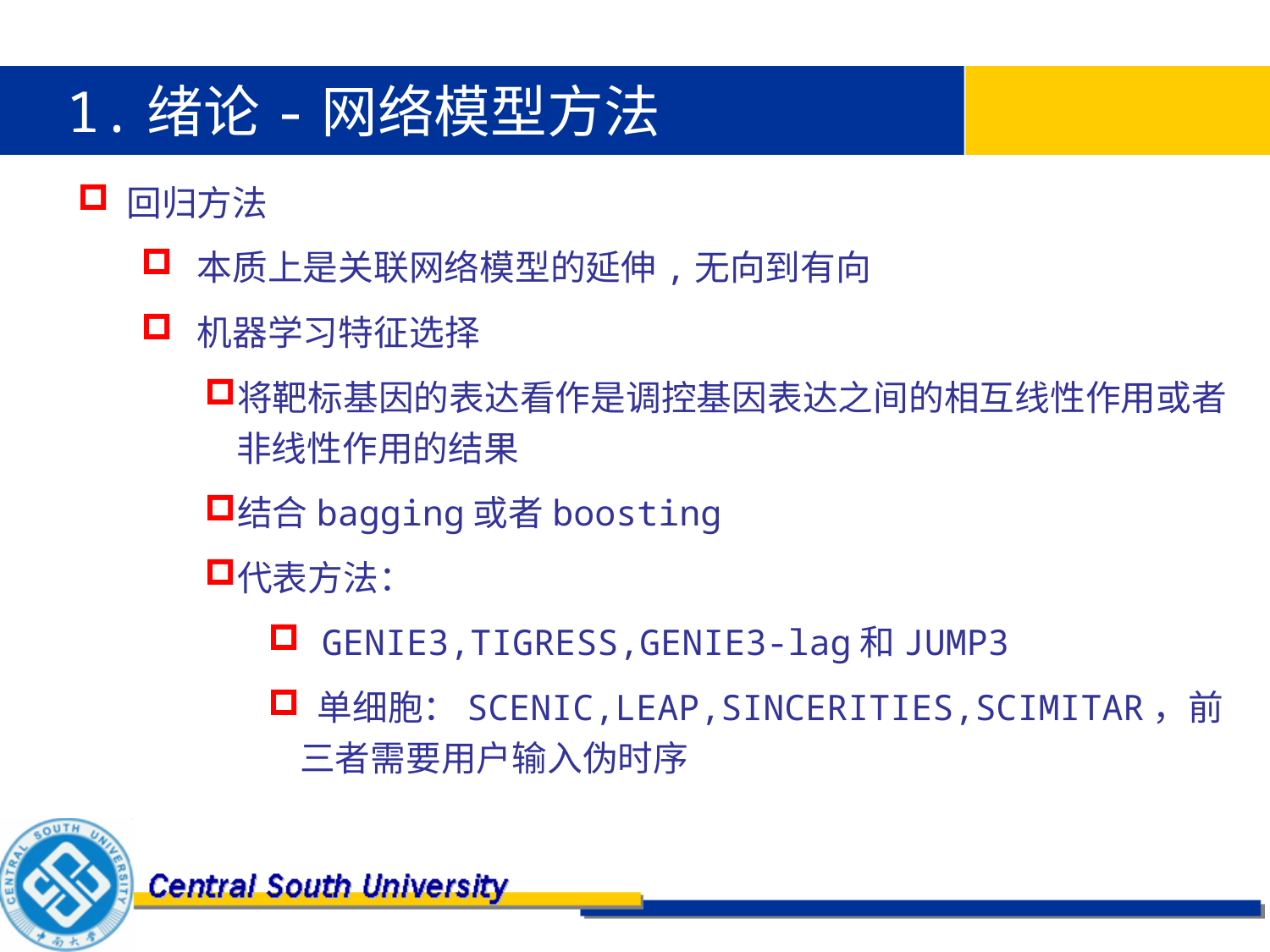

1.绪论-网络模型方法

回归方法
 本质上是关联网络模型的延伸,无向到有向
 机器学习特征选择
将靶标基因的表达看作是调控基因表达之间的相互线性作用或者非线性作用的结果
结合bagging或者boosting
代表方法：
 GENIE3,TIGRESS,GENIE3-lag和JUMP3
 单细胞：SCENIC,LEAP,SINCERITIES,SCIMITAR，前三者需要用户输入伪时序